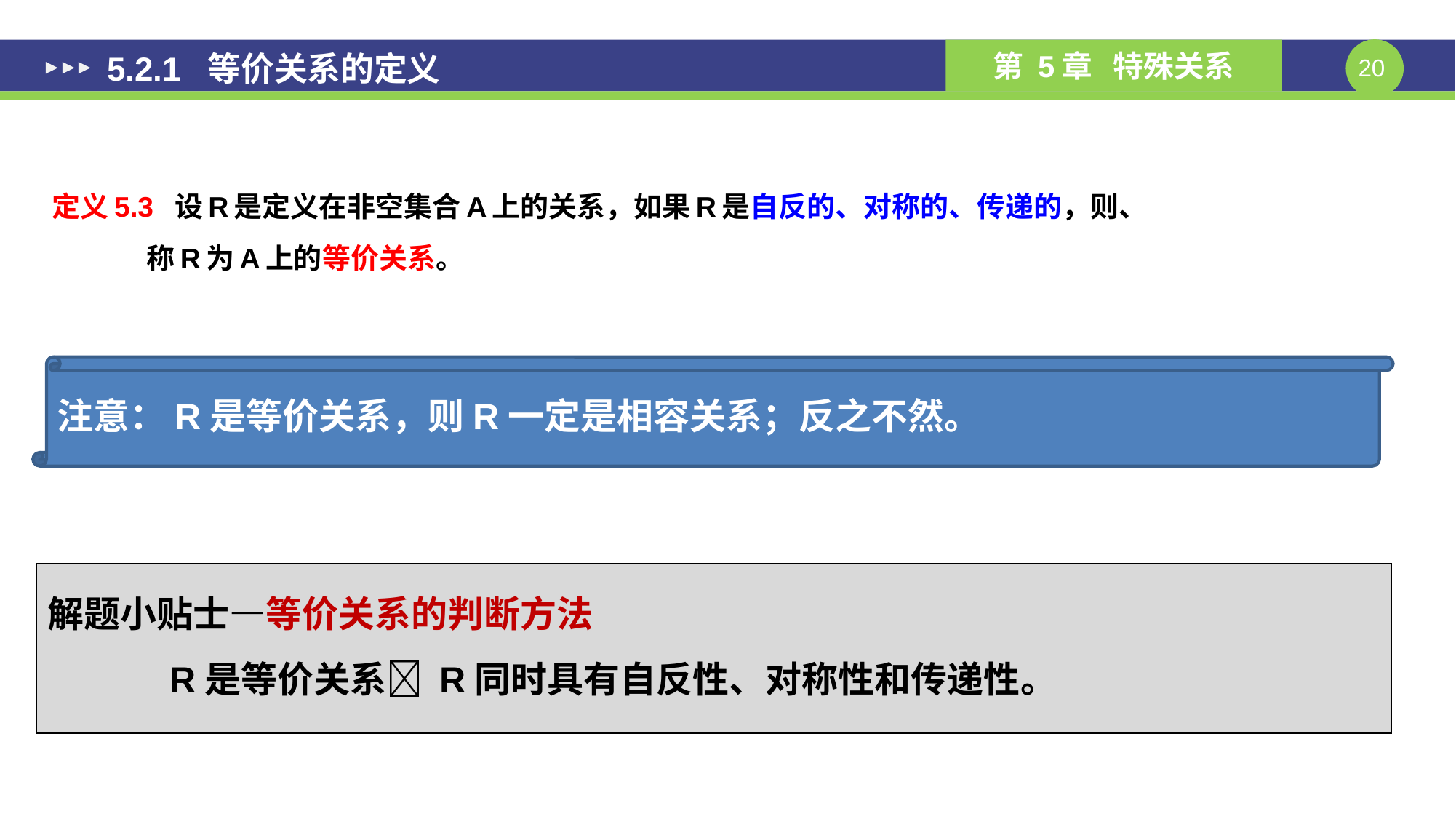

# 5.2.1  等价关系的定义
定义5.3  设R是定义在非空集合A上的关系，如果R是自反的、对称的、传递的，则、
              称R为A上的等价关系。
注意：R是等价关系，则R一定是相容关系；反之不然。
解题小贴士—等价关系的判断方法
            R是等价关系⇔ R同时具有自反性、对称性和传递性。